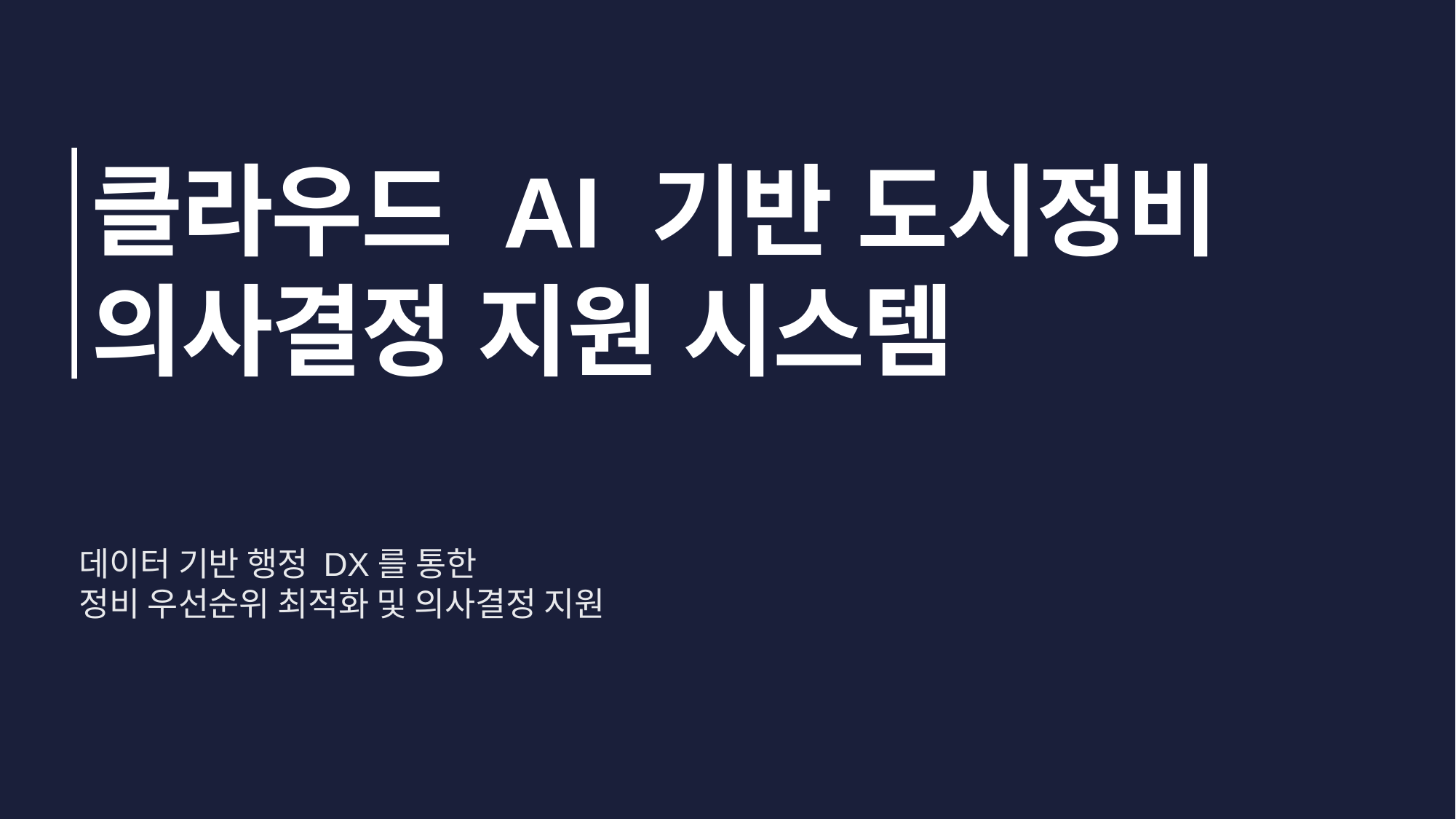

클라우드 AI 기반 도시정비 의사결정 지원 시스템
 데이터 기반 행정 DX를 통한
 정비 우선순위 최적화 및 의사결정 지원